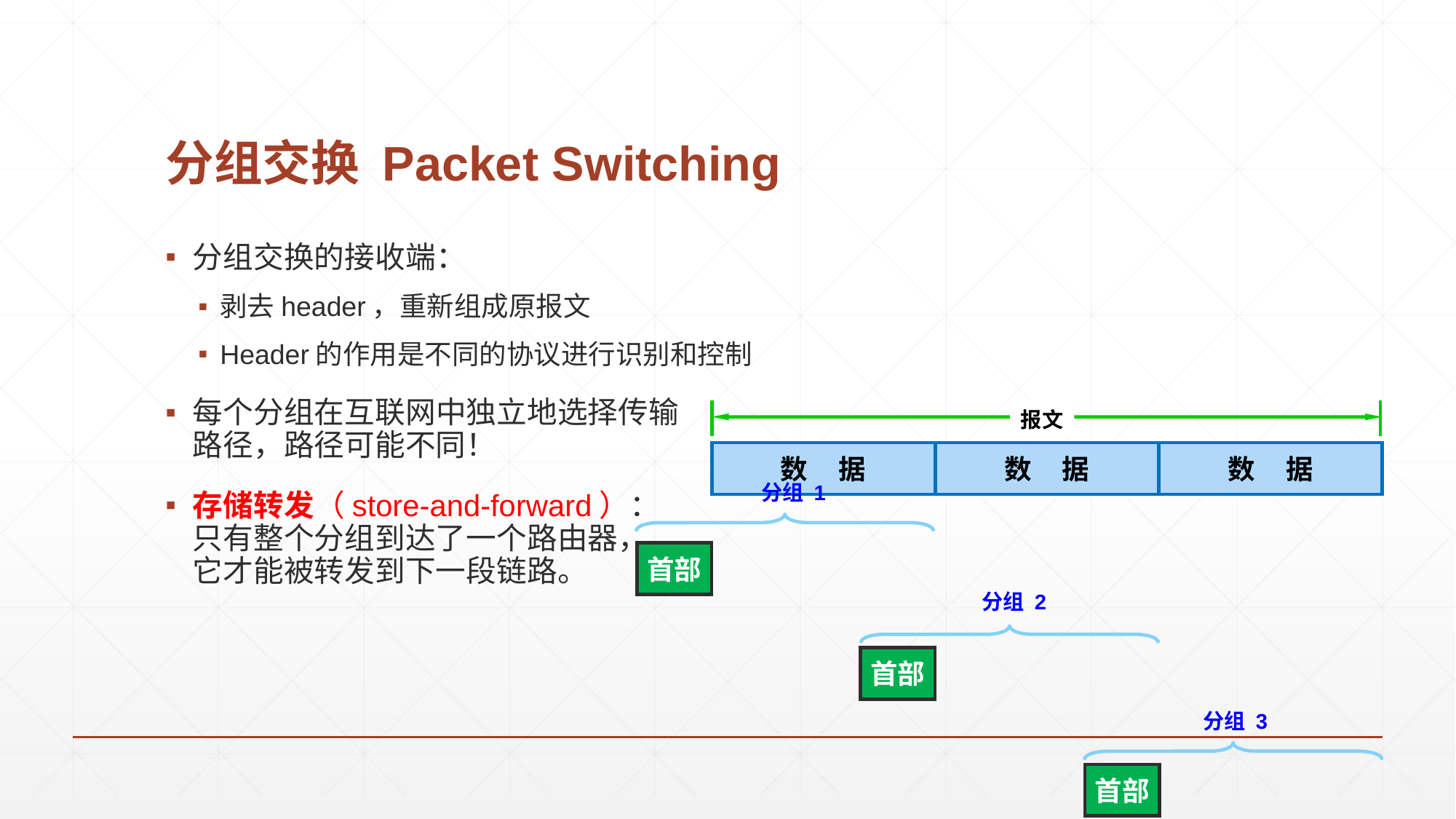

# 分组交换 Packet Switching
分组交换的接收端：
剥去header，重新组成原报文
Header的作用是不同的协议进行识别和控制
每个分组在互联网中独立地选择传输
路径，路径可能不同！
存储转发（store-and-forward）：
只有整个分组到达了一个路由器，
它才能被转发到下一段链路。
报文

数     据
数     据
数     据

分组 1
首部

分组 2
首部

分组 3
首部